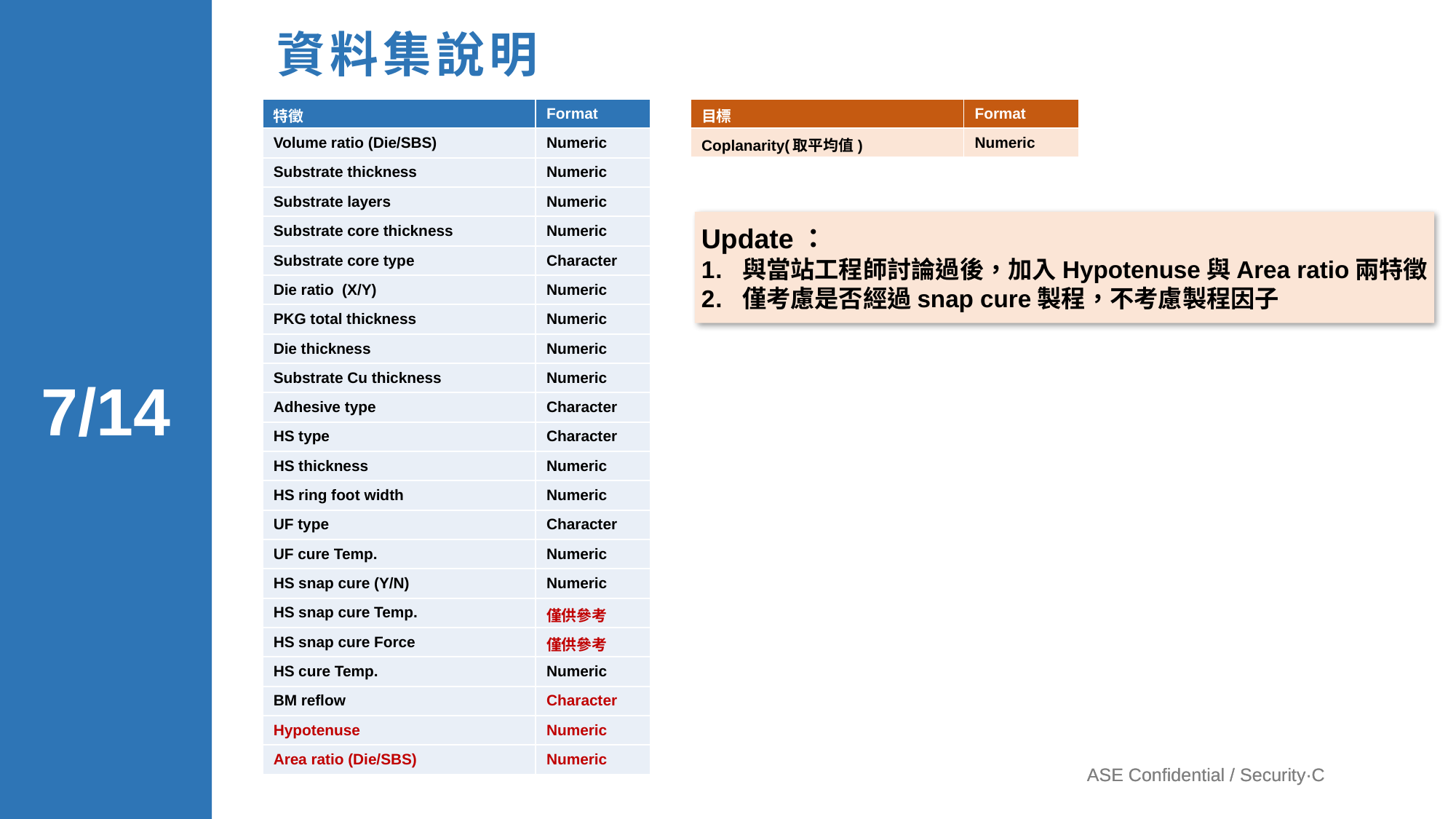

資料集說明
| 特徵 | Format |
| --- | --- |
| Volume ratio (Die/SBS) | Numeric |
| Substrate thickness | Numeric |
| Substrate layers | Numeric |
| Substrate core thickness | Numeric |
| Substrate core type | Character |
| Die ratio (X/Y) | Numeric |
| PKG total thickness | Numeric |
| Die thickness | Numeric |
| Substrate Cu thickness | Numeric |
| Adhesive type | Character |
| HS type | Character |
| HS thickness | Numeric |
| HS ring foot width | Numeric |
| UF type | Character |
| UF cure Temp. | Numeric |
| HS snap cure (Y/N) | Numeric |
| HS snap cure Temp. | 僅供參考 |
| HS snap cure Force | 僅供參考 |
| HS cure Temp. | Numeric |
| BM reflow | Character |
| Hypotenuse | Numeric |
| Area ratio (Die/SBS) | Numeric |
| 目標 | Format |
| --- | --- |
| Coplanarity(取平均值) | Numeric |

Update：
與當站工程師討論過後，加入Hypotenuse與Area ratio兩特徵
僅考慮是否經過snap cure製程，不考慮製程因子
7/14